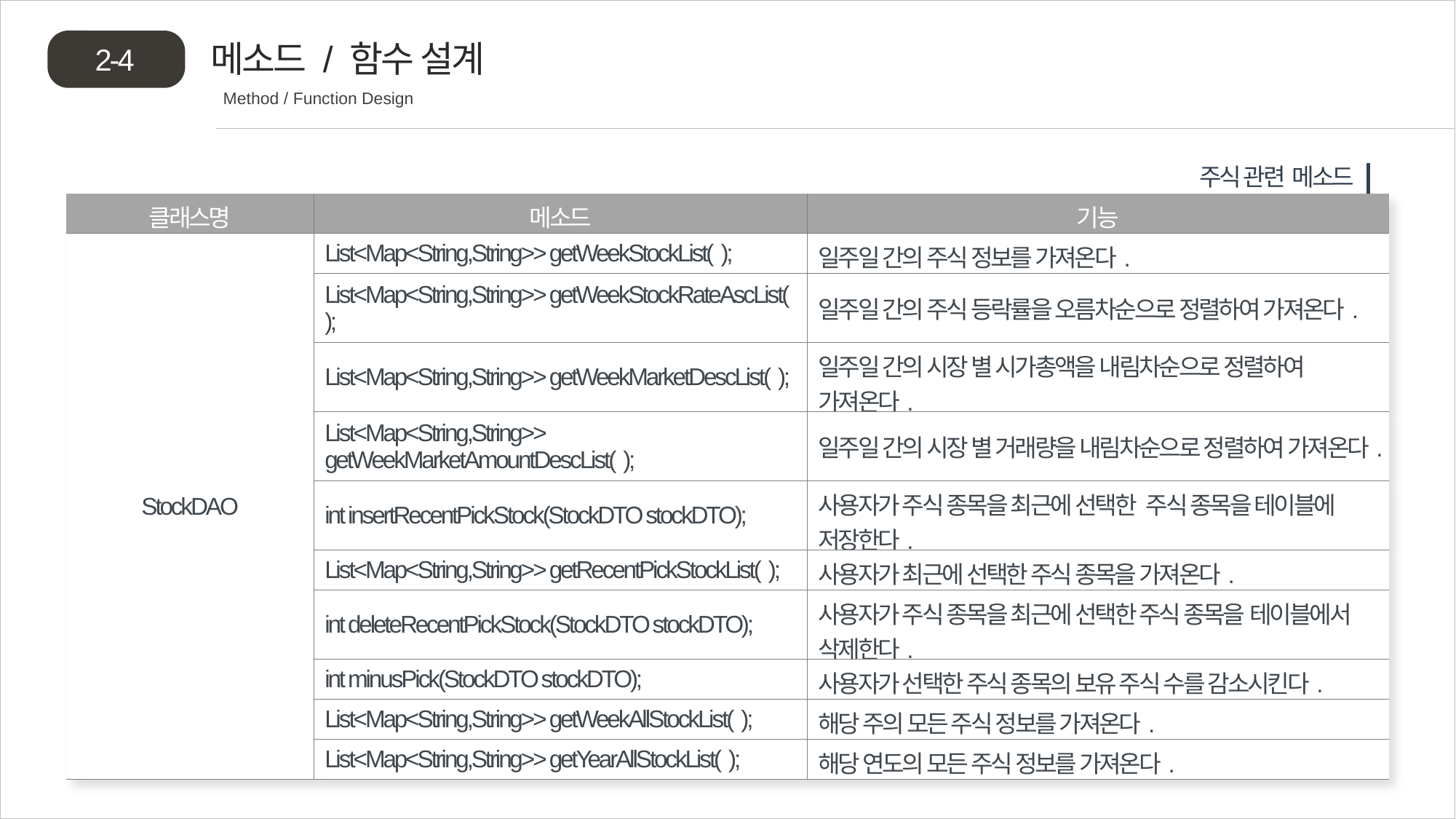

메소드 / 함수 설계
2-4
Method / Function Design
주식 관련  메소드
| 클래스명 | 메소드 | 기능 |
| --- | --- | --- |
| StockDAO | List<Map<String,String>> getWeekStockList( ); | 일주일 간의 주식 정보를 가져온다. |
|  | List<Map<String,String>> getWeekStockRateAscList( ); | 일주일 간의 주식 등락률을 오름차순으로 정렬하여 가져온다. |
|  | List<Map<String,String>> getWeekMarketDescList( ); | 일주일 간의 시장 별 시가총액을 내림차순으로 정렬하여 가져온다. |
|  | List<Map<String,String>> getWeekMarketAmountDescList( ); | 일주일 간의 시장 별 거래량을 내림차순으로 정렬하여 가져온다. |
|  | int insertRecentPickStock(StockDTO stockDTO); | 사용자가 주식 종목을 최근에 선택한 주식 종목을 테이블에 저장한다. |
|  | List<Map<String,String>> getRecentPickStockList( ); | 사용자가 최근에 선택한 주식 종목을 가져온다. |
|  | int deleteRecentPickStock(StockDTO stockDTO); | 사용자가 주식 종목을 최근에 선택한 주식 종목을 테이블에서 삭제한다. |
|  | int minusPick(StockDTO stockDTO); | 사용자가 선택한 주식 종목의 보유 주식 수를 감소시킨다. |
|  | List<Map<String,String>> getWeekAllStockList( ); | 해당 주의 모든 주식 정보를 가져온다. |
|  | List<Map<String,String>> getYearAllStockList( ); | 해당 연도의 모든 주식 정보를 가져온다. |